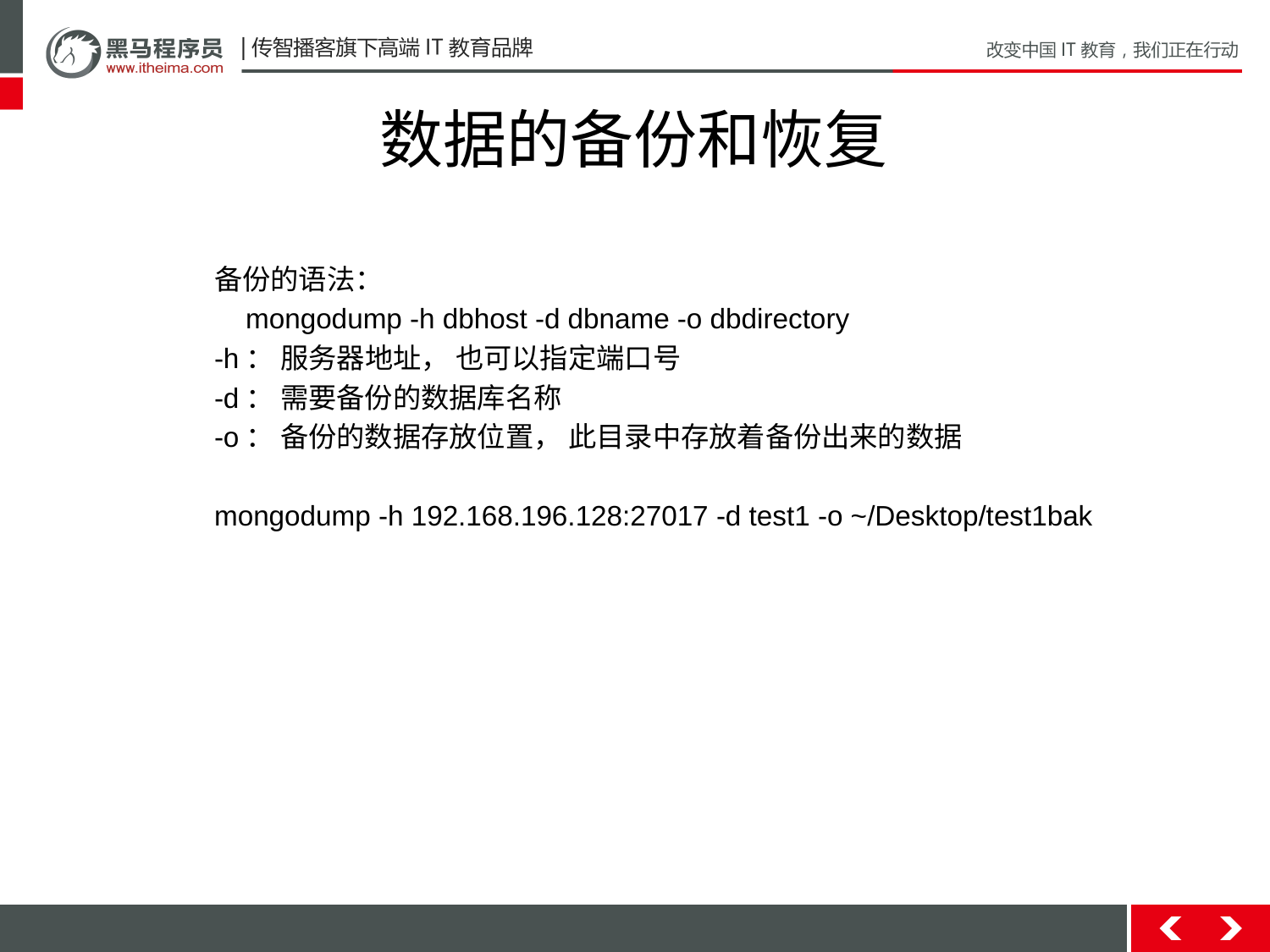

# 数据的备份和恢复
备份的语法：
    mongodump -h dbhost -d dbname -o dbdirectory
-h： 服务器地址， 也可以指定端⼝号
-d： 需要备份的数据库名称
-o： 备份的数据存放位置， 此⽬录中存放着备份出来的数据

mongodump -h 192.168.196.128:27017 -d test1 -o ~/Desktop/test1bak